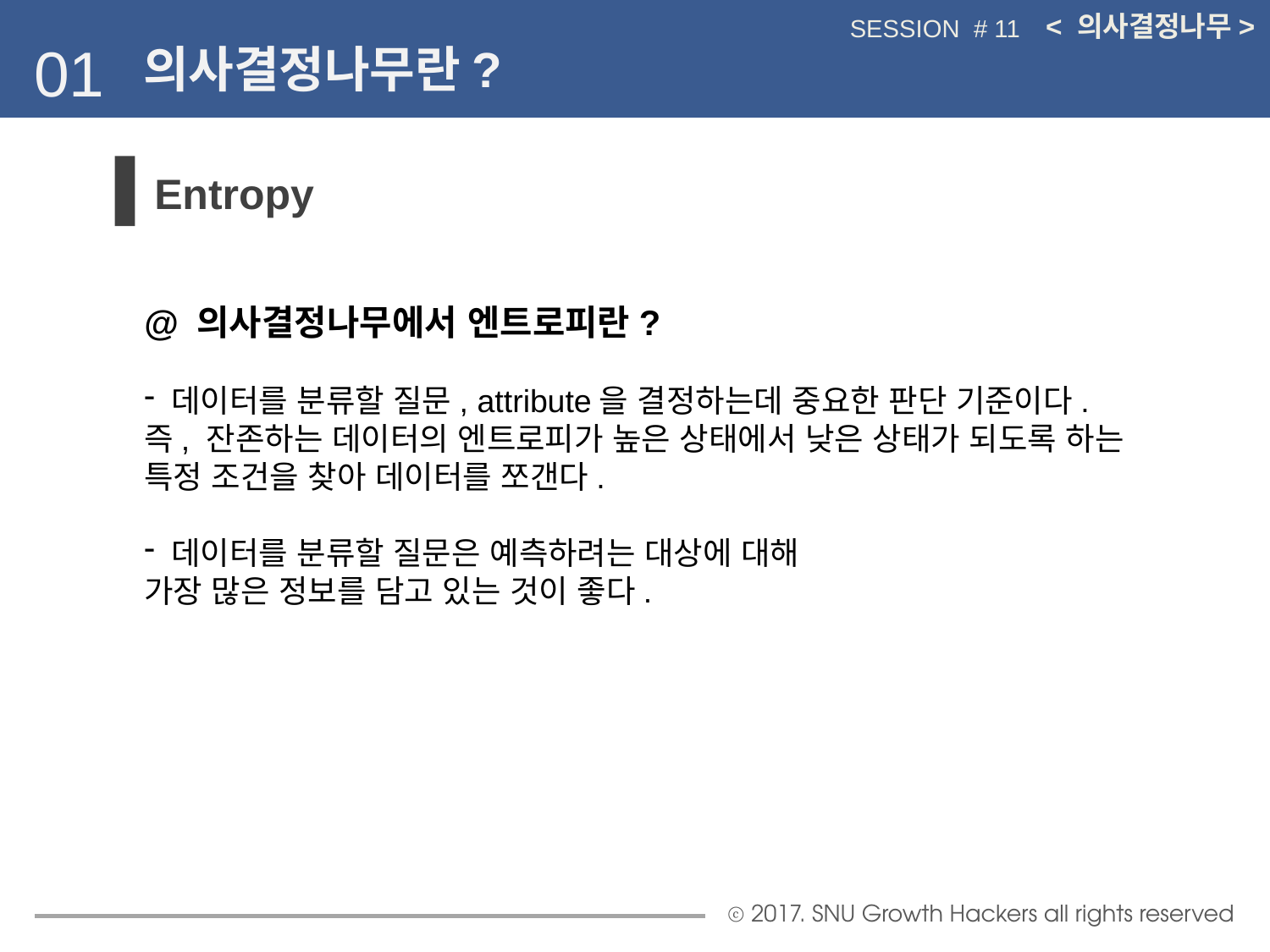

< 의사결정나무>
SESSION  # 11
01
의사결정나무란?

Entropy
@ 의사결정나무에서 엔트로피란?

 데이터를 분류할 질문, attribute을 결정하는데 중요한 판단 기준이다.
즉, 잔존하는 데이터의 엔트로피가 높은 상태에서 낮은 상태가 되도록 하는
특정 조건을 찾아 데이터를 쪼갠다.

 데이터를 분류할 질문은 예측하려는 대상에 대해
가장 많은 정보를 담고 있는 것이 좋다.

ⓒ 2017. SNU Growth Hackers all rights reserved